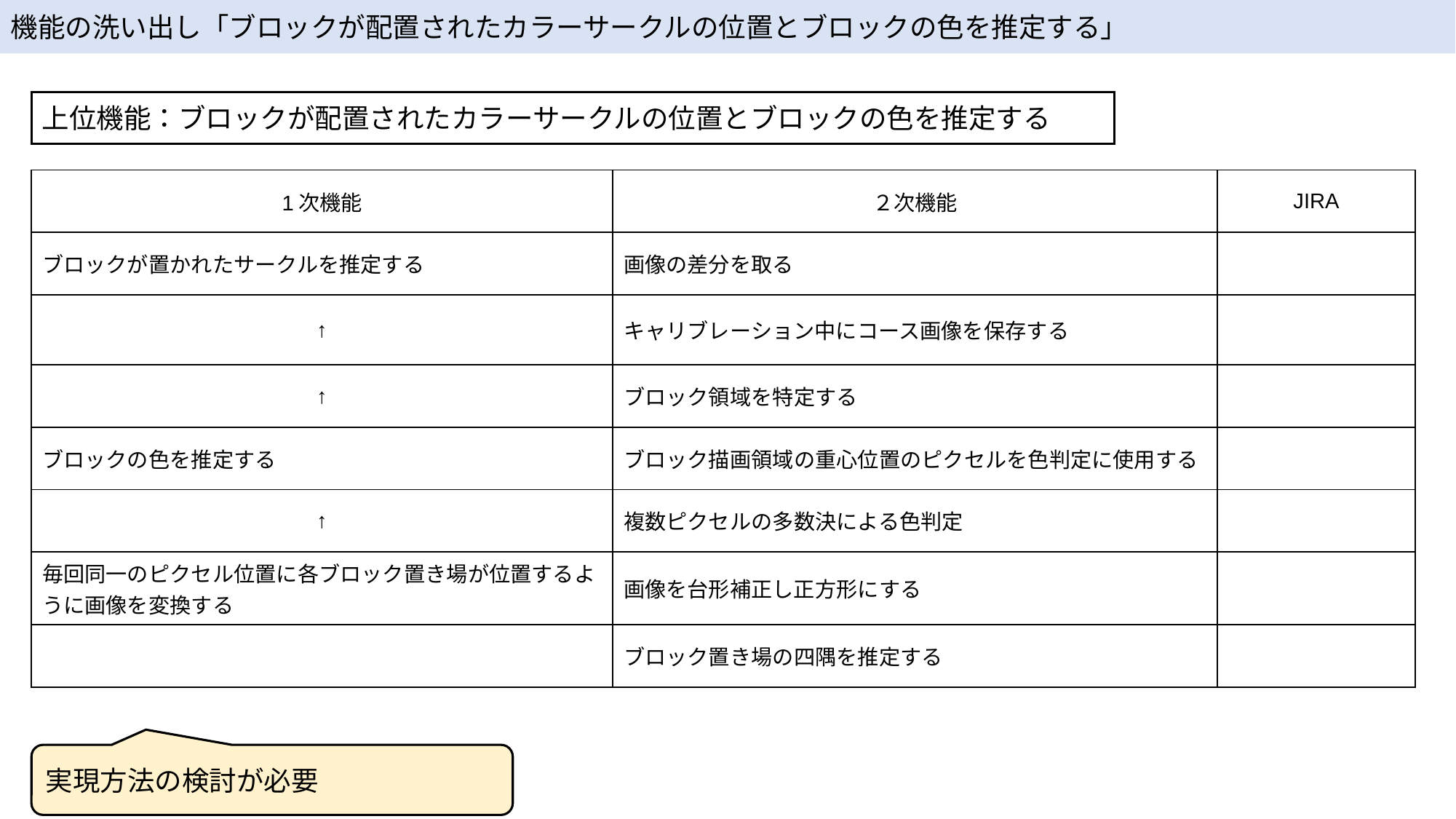

機能の洗い出し「ブロックが配置されたカラーサークルの位置とブロックの色を推定する」
上位機能：ブロックが配置されたカラーサークルの位置とブロックの色を推定する
| 1次機能 | ２次機能 | JIRA |
| --- | --- | --- |
| ブロックが置かれたサークルを推定する | 画像の差分を取る |  |
| ↑ | キャリブレーション中にコース画像を保存する |  |
| ↑ | ブロック領域を特定する |  |
| ブロックの色を推定する | ブロック描画領域の重心位置のピクセルを色判定に使用する |  |
| ↑ | 複数ピクセルの多数決による色判定 |  |
| 毎回同一のピクセル位置に各ブロック置き場が位置するように画像を変換する | 画像を台形補正し正方形にする |  |
|  | ブロック置き場の四隅を推定する |  |
実現方法の検討が必要